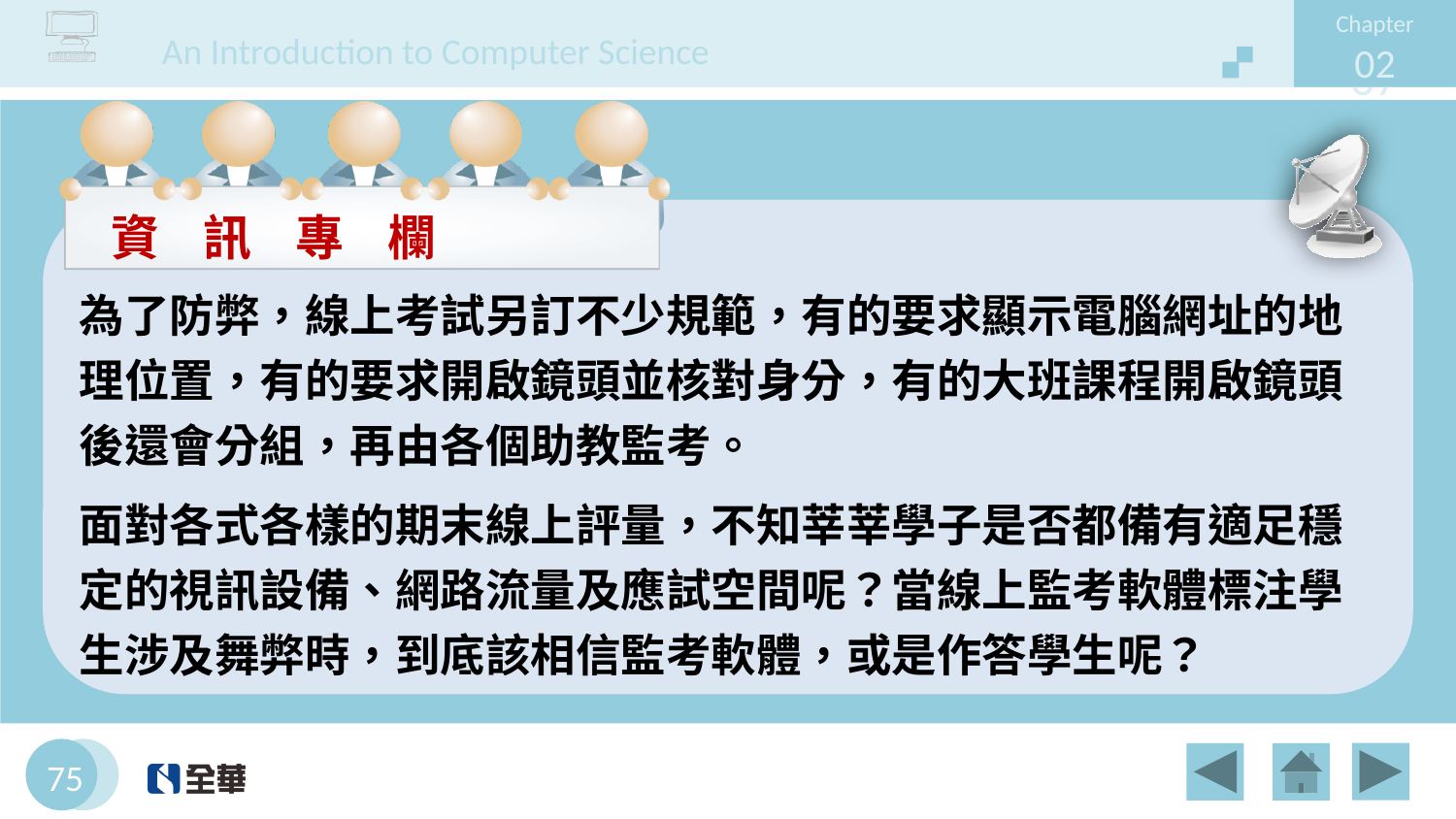

為了防弊，線上考試另訂不少規範，有的要求顯示電腦網址的地理位置，有的要求開啟鏡頭並核對身分，有的大班課程開啟鏡頭後還會分組，再由各個助教監考。
面對各式各樣的期末線上評量，不知莘莘學子是否都備有適足穩定的視訊設備、網路流量及應試空間呢？當線上監考軟體標注學生涉及舞弊時，到底該相信監考軟體，或是作答學生呢？